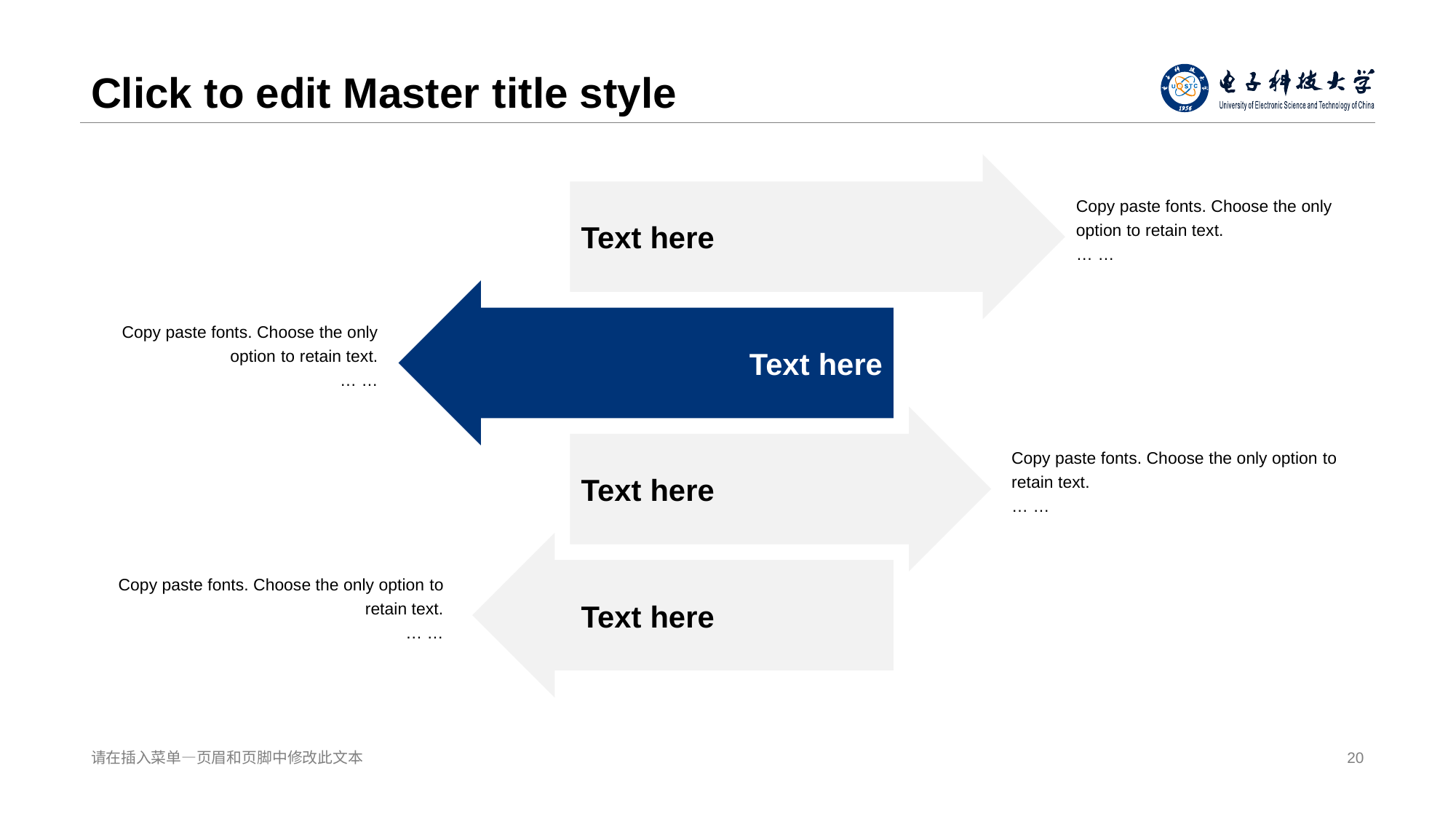

# Click to edit Master  title style

Copy paste fonts. Choose the only option  to retain text.
… …
Text  here

Copy paste fonts. Choose the only option  to retain text.
… …
Text  here

Copy paste fonts. Choose the only option  to retain text.
… …
Text  here

Copy paste fonts. Choose the only option  to retain text.
… …
Text  here
请在插入菜单—页眉和页 脚中修改此文本
20